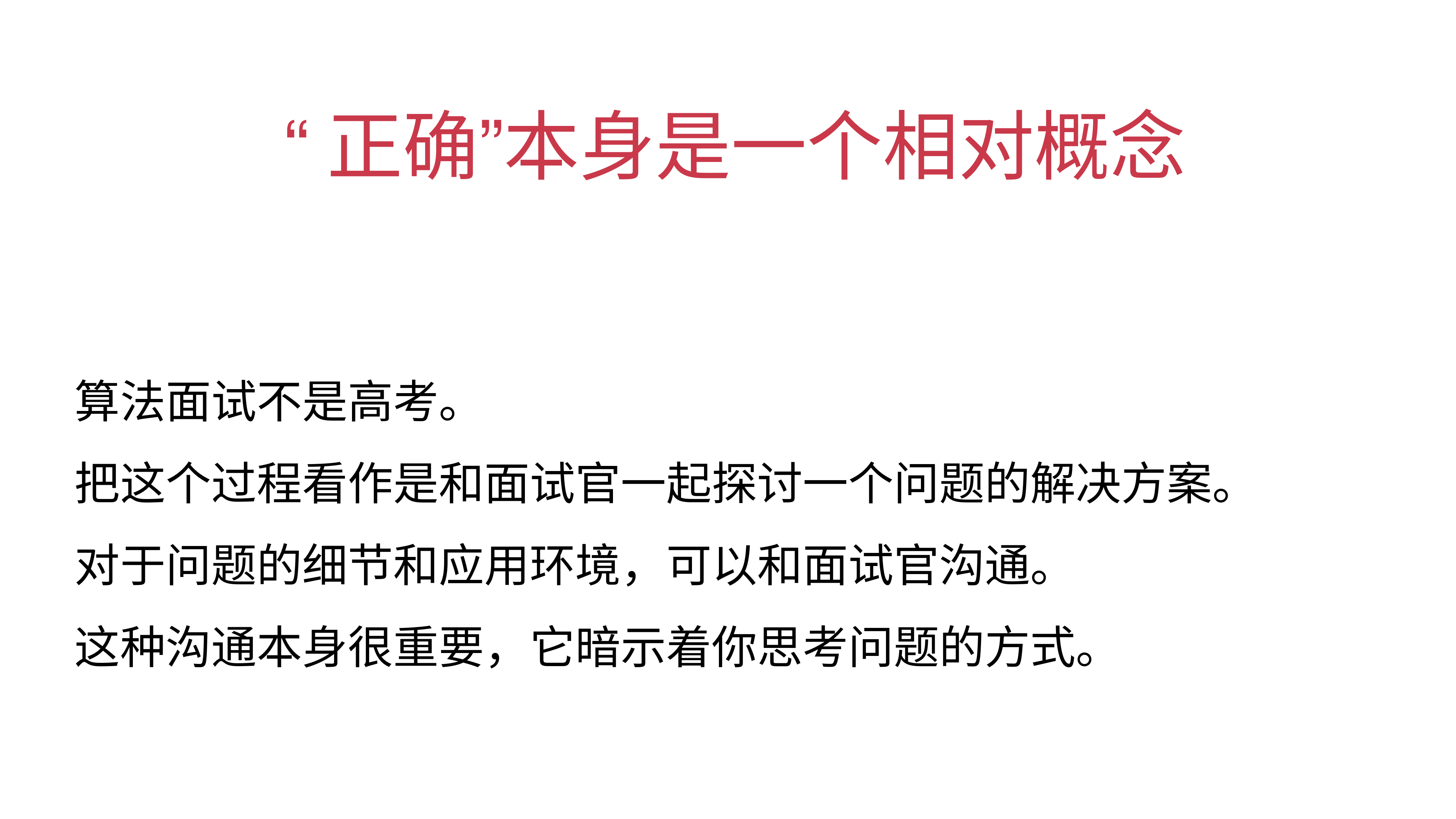

# “正确”本身是一个相对概念
算法面试不是高考。
把这个过程看作是和面试官一起探讨一个问题的解决方案。
对于问题的细节和应用环境，可以和面试官沟通。
这种沟通本身很重要，它暗示着你思考问题的方式。